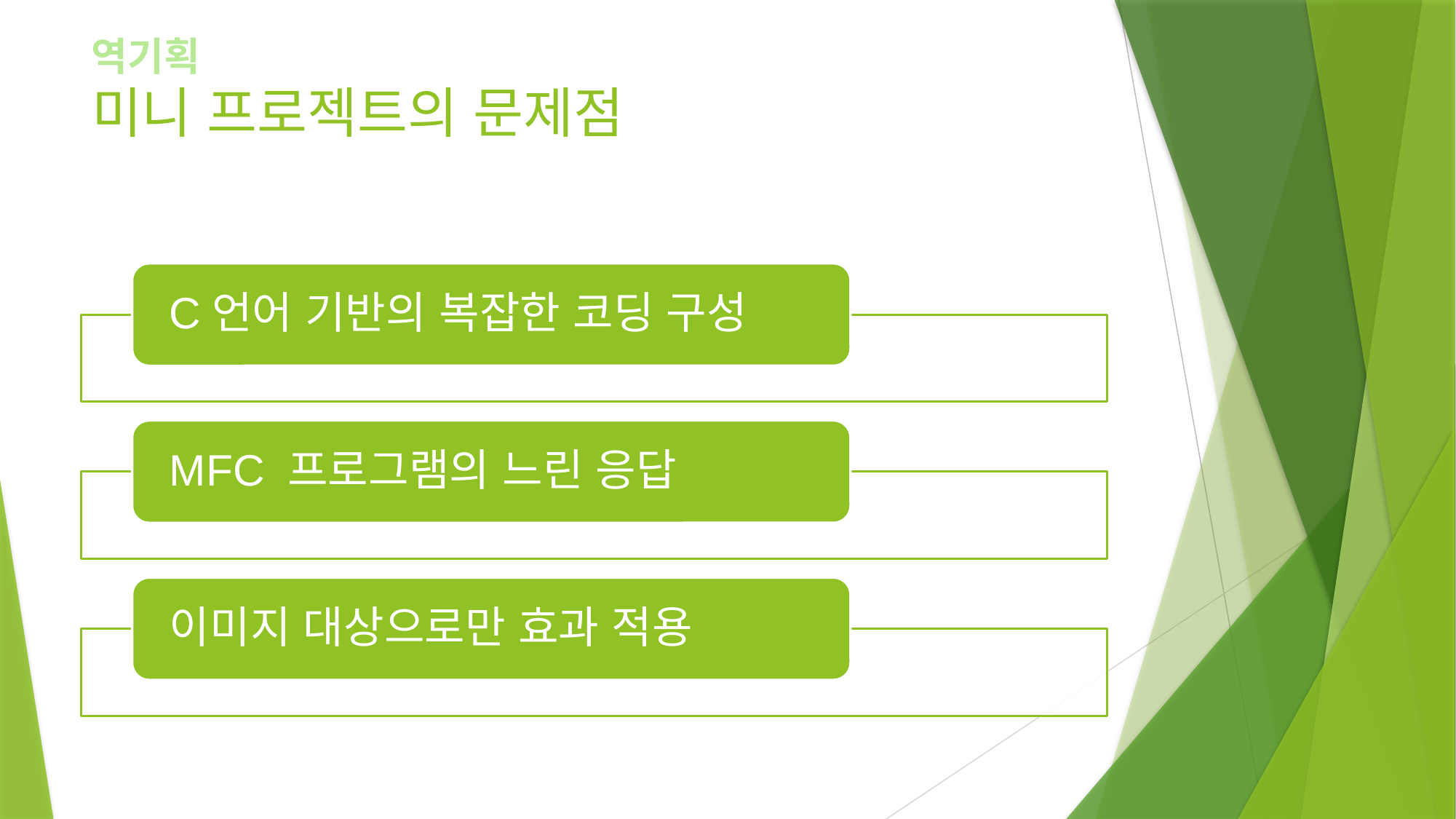

역기획
# 미니 프로젝트의 문제점
C언어 기반의 복잡한 코딩 구성
MFC 프로그램의 느린 응답
이미지 대상으로만 효과 적용